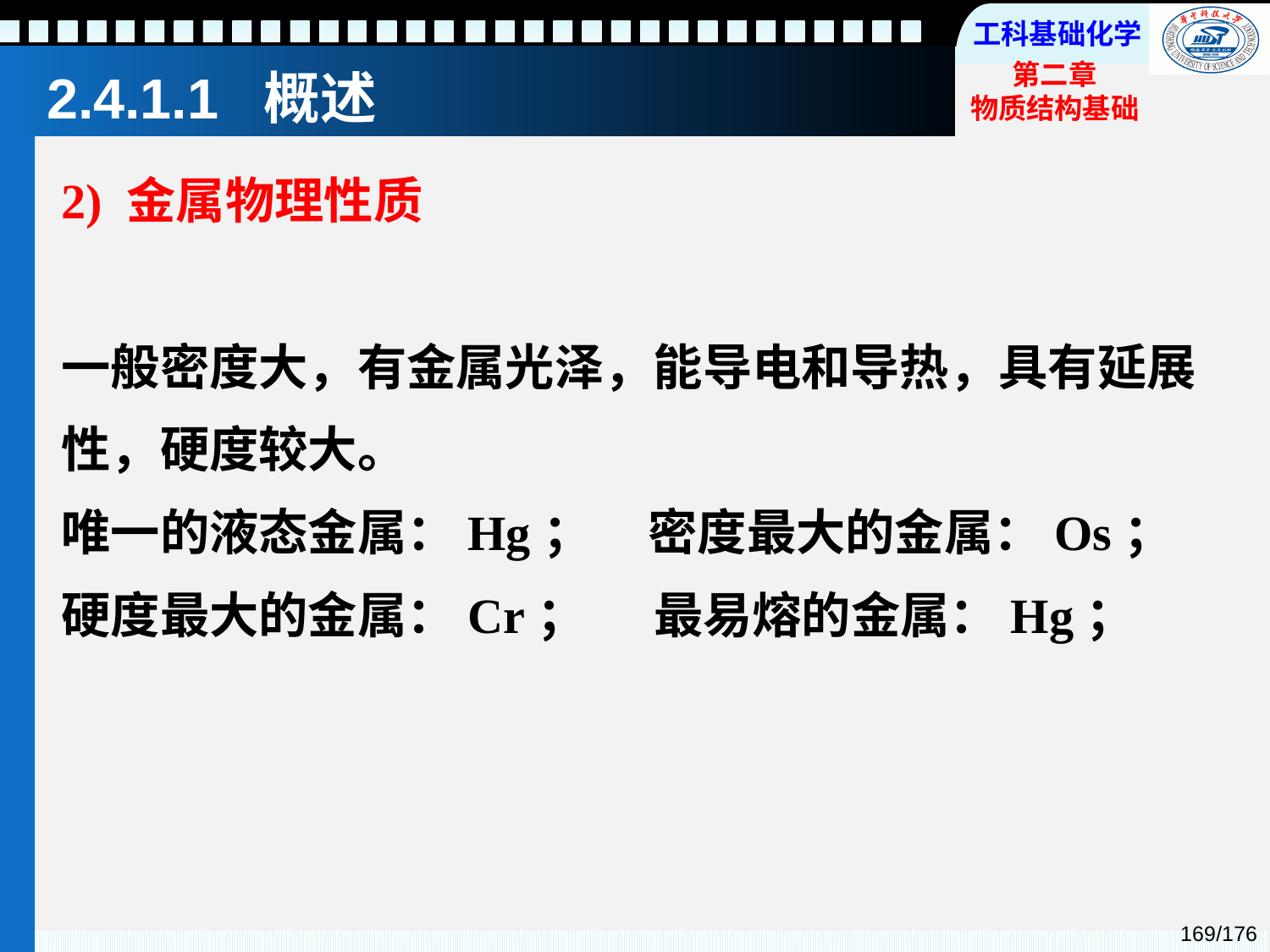

# 2.4.1.1  概述
2) 金属物理性质

一般密度大，有金属光泽，能导电和导热，具有延展性，硬度较大。
唯一的液态金属：Hg；     密度最大的金属：Os；
硬度最大的金属：Cr；      最易熔的金属：Hg；